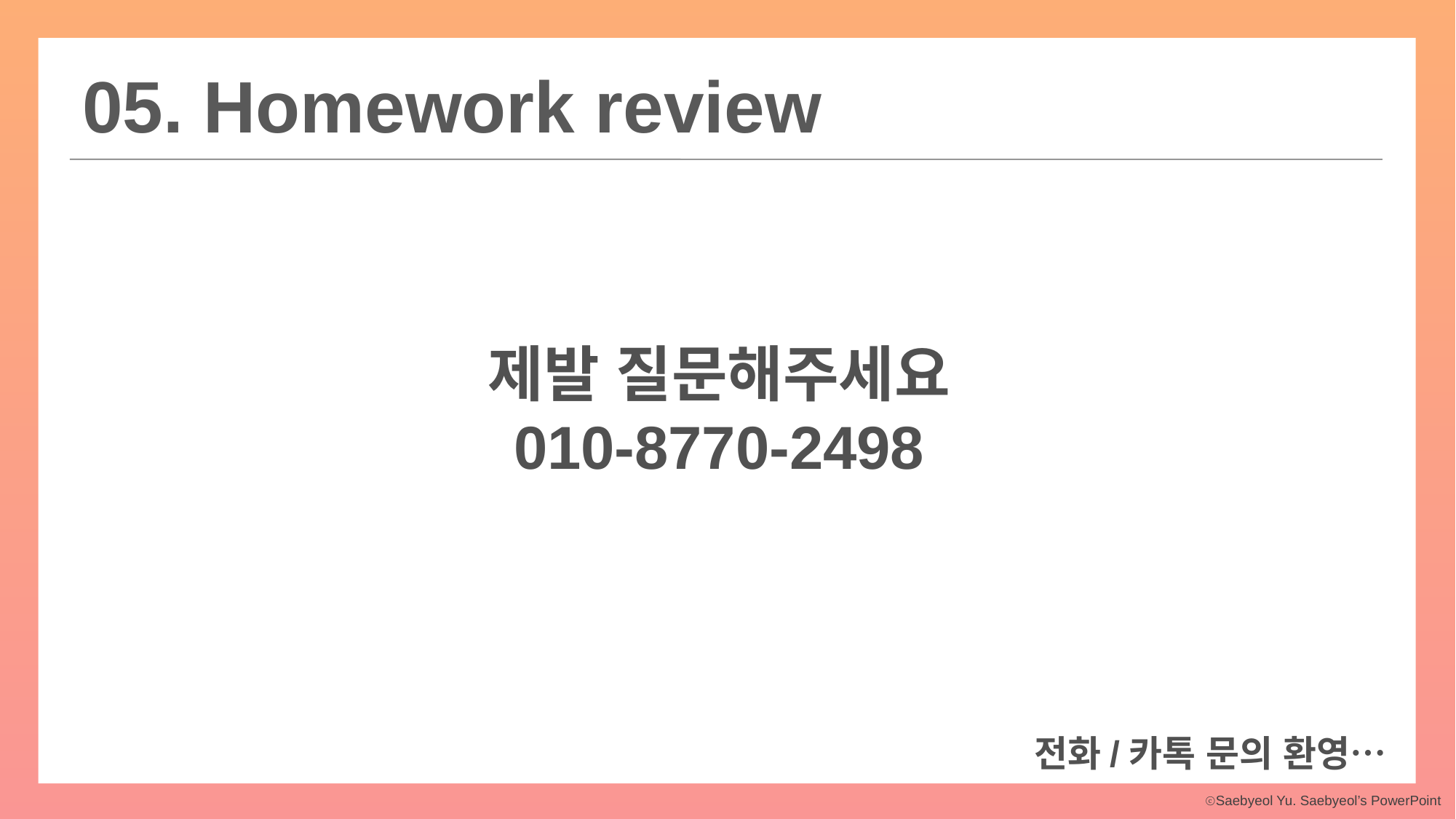

05. Homework review
제발 질문해주세요
010-8770-2498
전화/카톡 문의 환영…